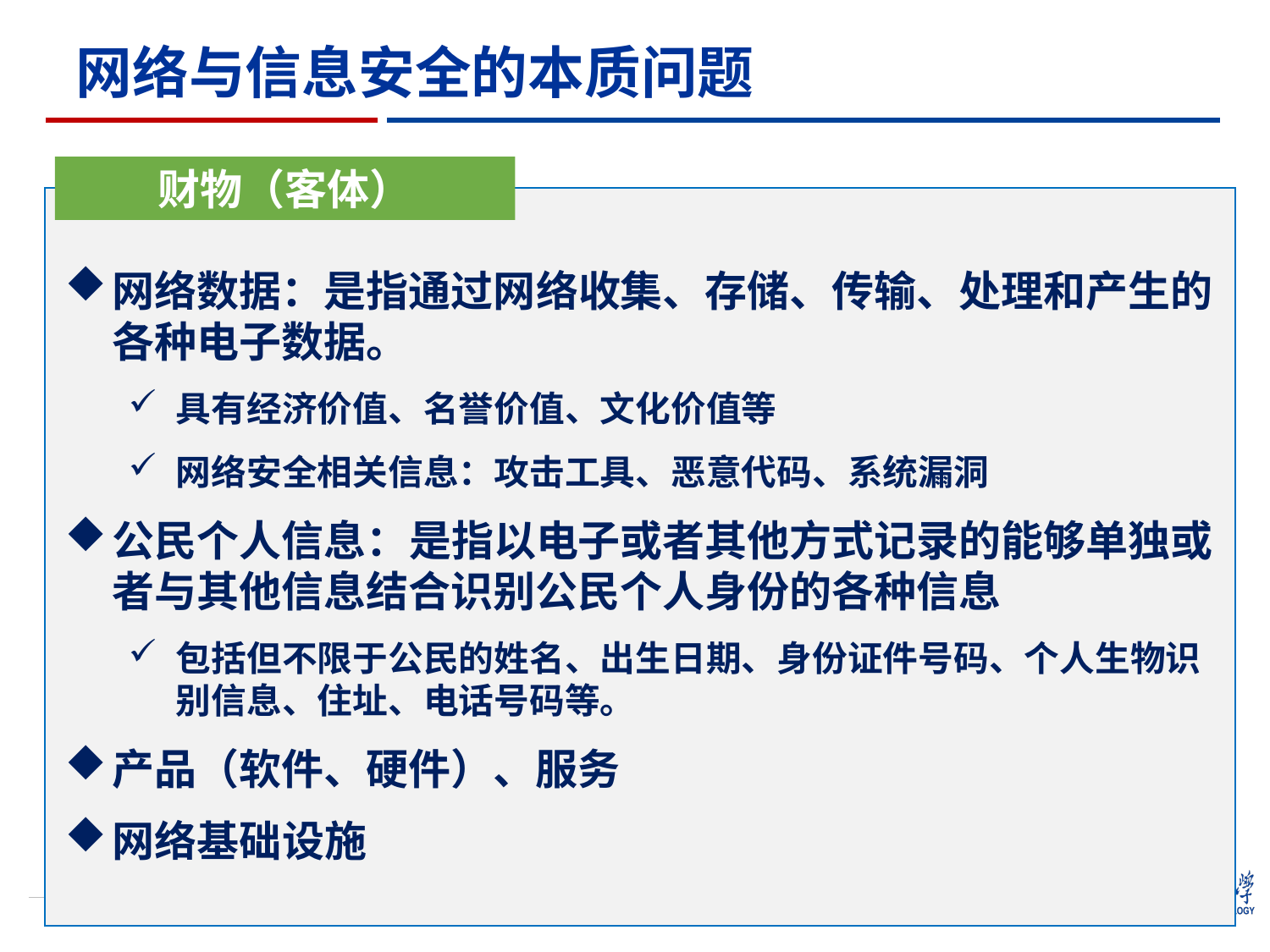

网络与信息安全的本质问题
财物（客体）
网络数据：是指通过网络收集、存储、传输、处理和产生的各种电子数据。
具有经济价值、名誉价值、文化价值等
网络安全相关信息：攻击工具、恶意代码、系统漏洞
公民个人信息：是指以电子或者其他方式记录的能够单独或者与其他信息结合识别公民个人身份的各种信息
包括但不限于公民的姓名、出生日期、身份证件号码、个人生物识别信息、住址、电话号码等。
产品（软件、硬件）、服务
网络基础设施